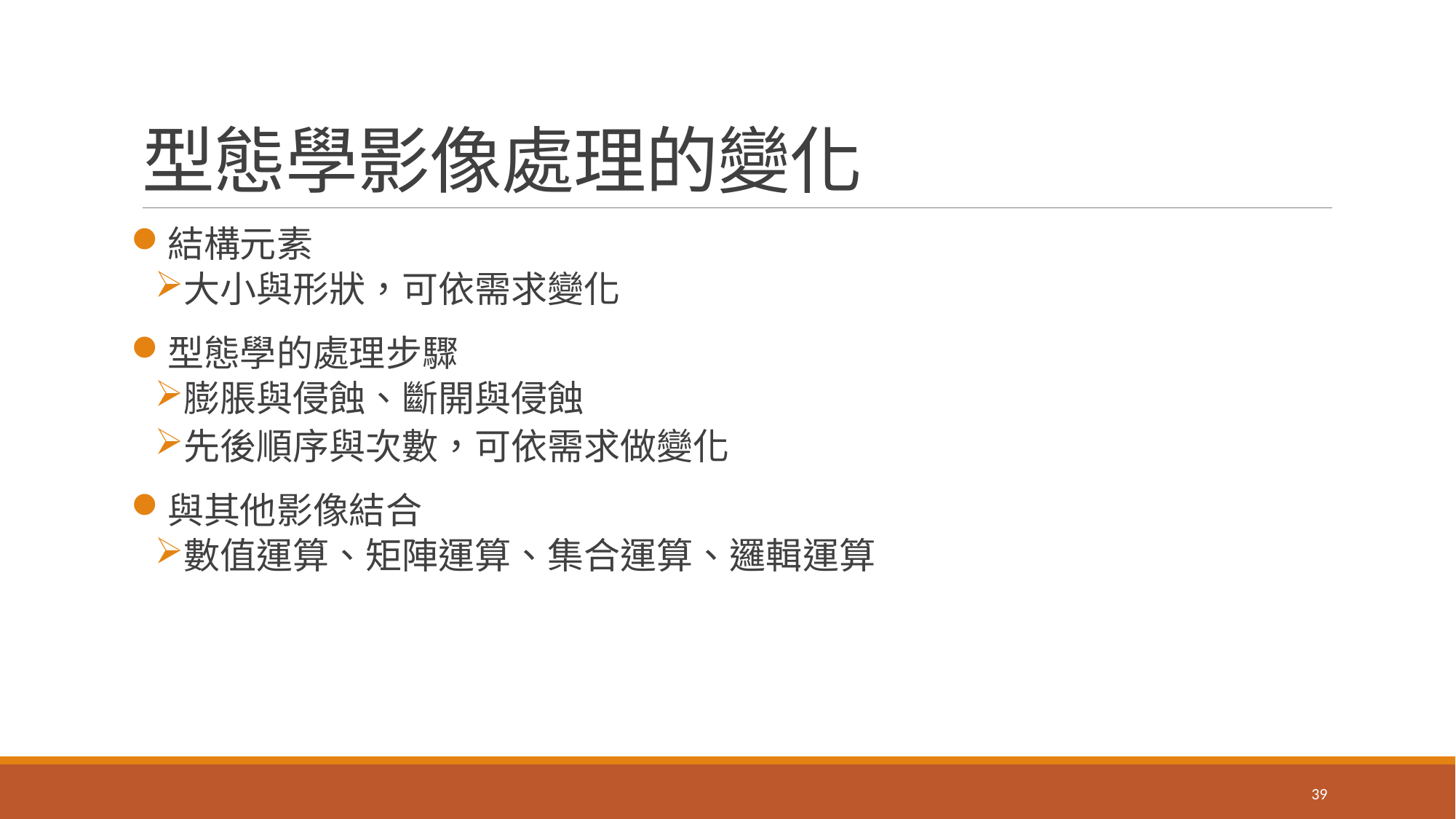

# 型態學影像處理的變化
結構元素
大小與形狀，可依需求變化
型態學的處理步驟
膨脹與侵蝕、斷開與侵蝕
先後順序與次數，可依需求做變化
與其他影像結合
數值運算、矩陣運算、集合運算、邏輯運算
39